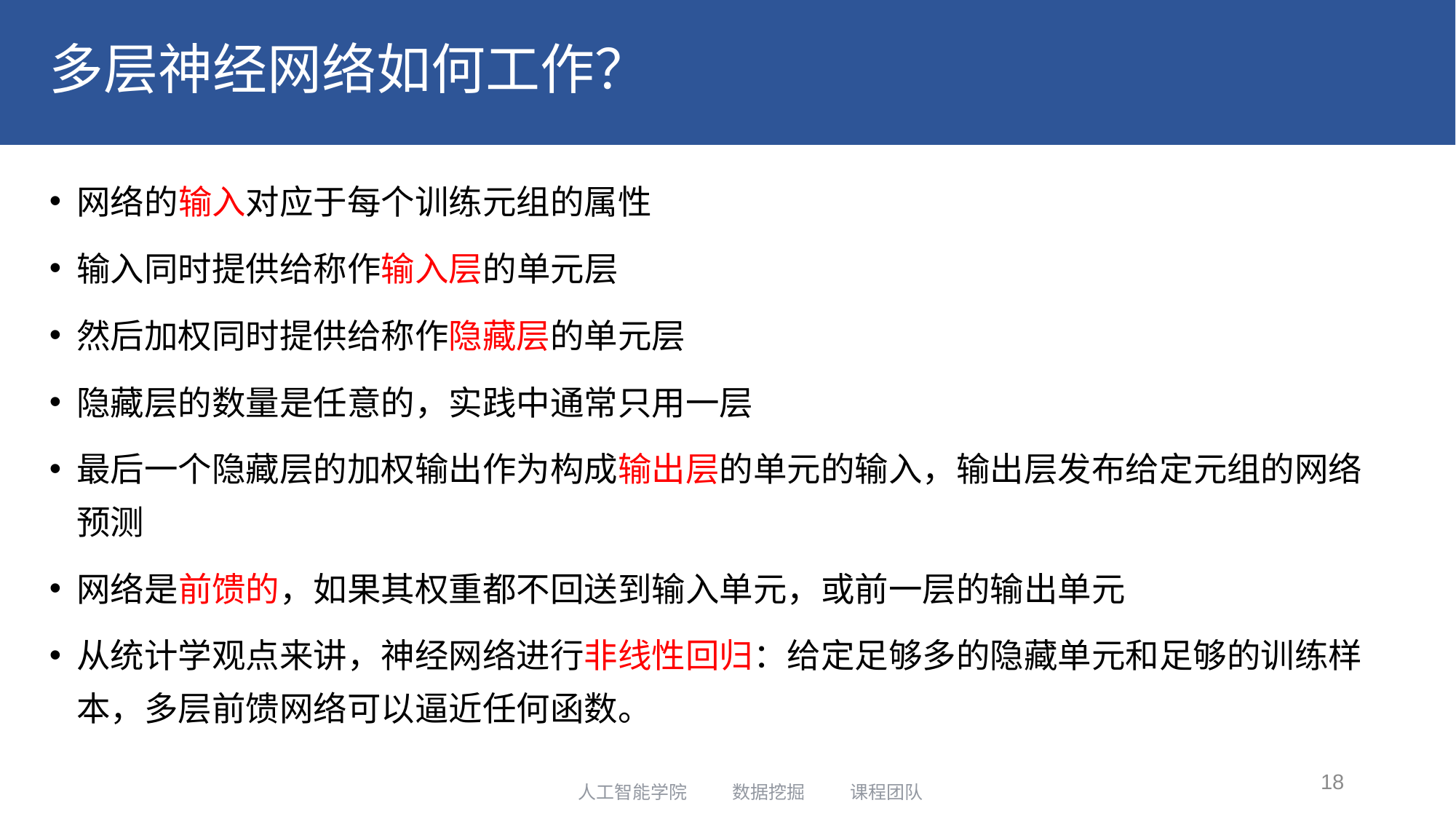

# 多层神经网络如何工作？
网络的输入对应于每个训练元组的属性
输入同时提供给称作输入层的单元层
然后加权同时提供给称作隐藏层的单元层
隐藏层的数量是任意的，实践中通常只用一层
最后一个隐藏层的加权输出作为构成输出层的单元的输入，输出层发布给定元组的网络预测
网络是前馈的，如果其权重都不回送到输入单元，或前一层的输出单元
从统计学观点来讲，神经网络进行非线性回归：给定足够多的隐藏单元和足够的训练样本，多层前馈网络可以逼近任何函数。
18
人工智能学院        数据挖掘        课程团队